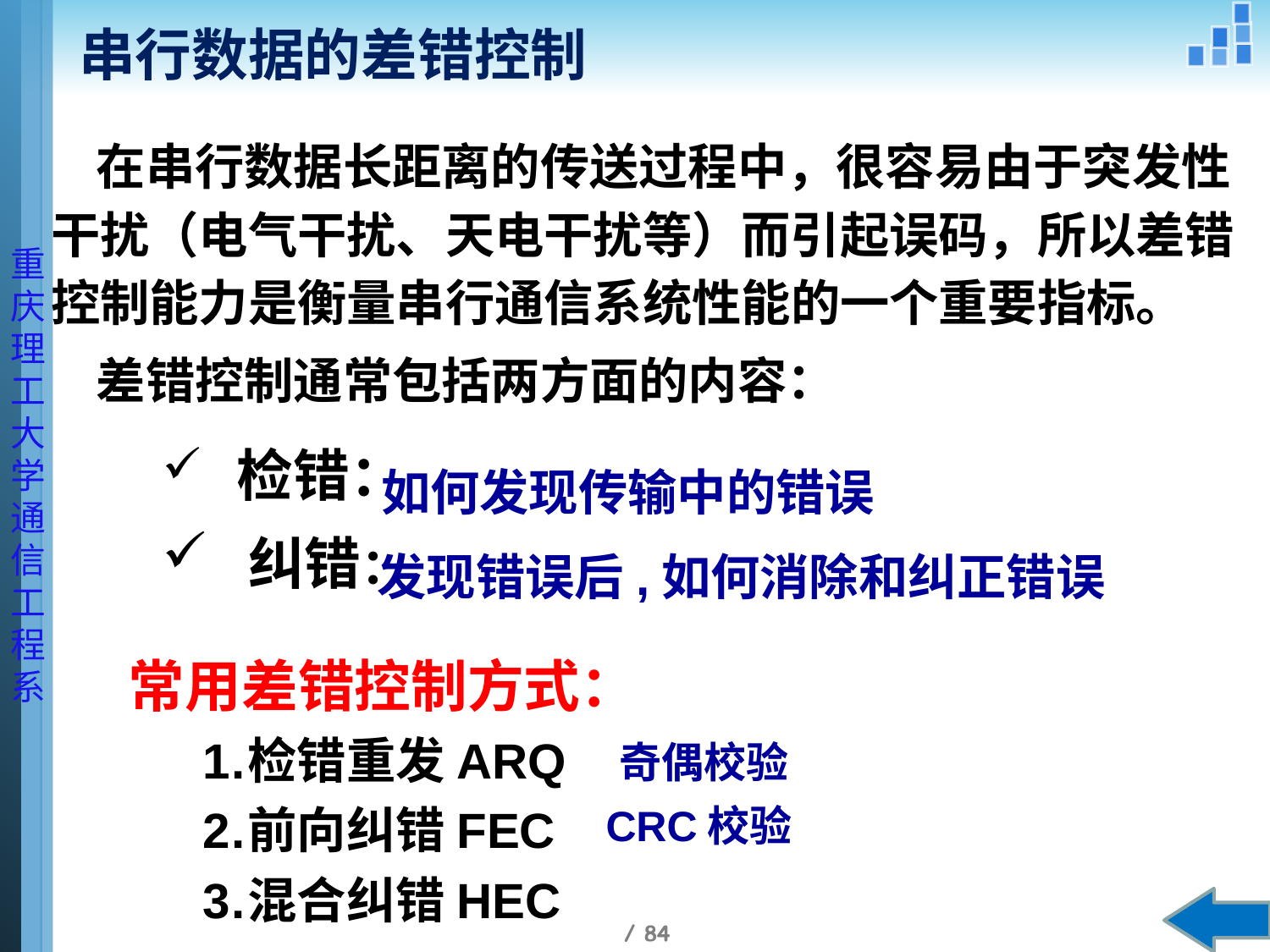

# 串行数据的差错控制
   在串行数据长距离的传送过程中，很容易由于突发性干扰（电气干扰、天电干扰等）而引起误码，所以差错控制能力是衡量串行通信系统性能的一个重要指标。
   差错控制通常包括两方面的内容：
  检错：
  纠错：
如何发现传输中的错误
发现错误后,如何消除和纠正错误
常用差错控制方式：
检错重发ARQ
前向纠错FEC
混合纠错HEC
奇偶校验
CRC校验

60
/ 84